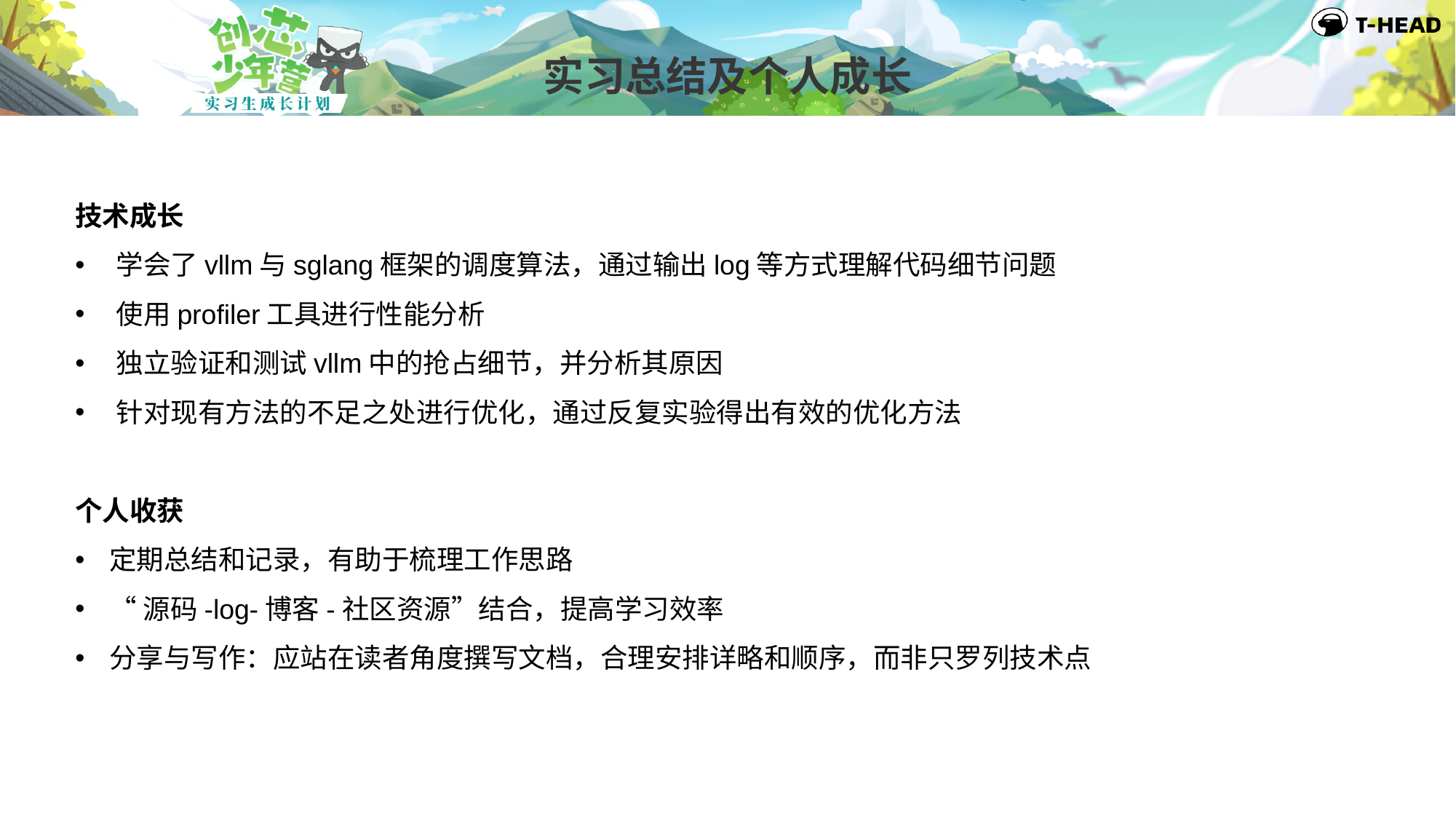

实习总结及个人成长
技术成长
学会了vllm与sglang框架的调度算法，通过输出log等方式理解代码细节问题
使用profiler工具进行性能分析
独立验证和测试vllm中的抢占细节，并分析其原因
针对现有方法的不足之处进行优化，通过反复实验得出有效的优化方法

个人收获
定期总结和记录，有助于梳理工作思路
“源码-log-博客-社区资源”结合，提高学习效率
分享与写作：应站在读者角度撰写文档，合理安排详略和顺序，而非只罗列技术点